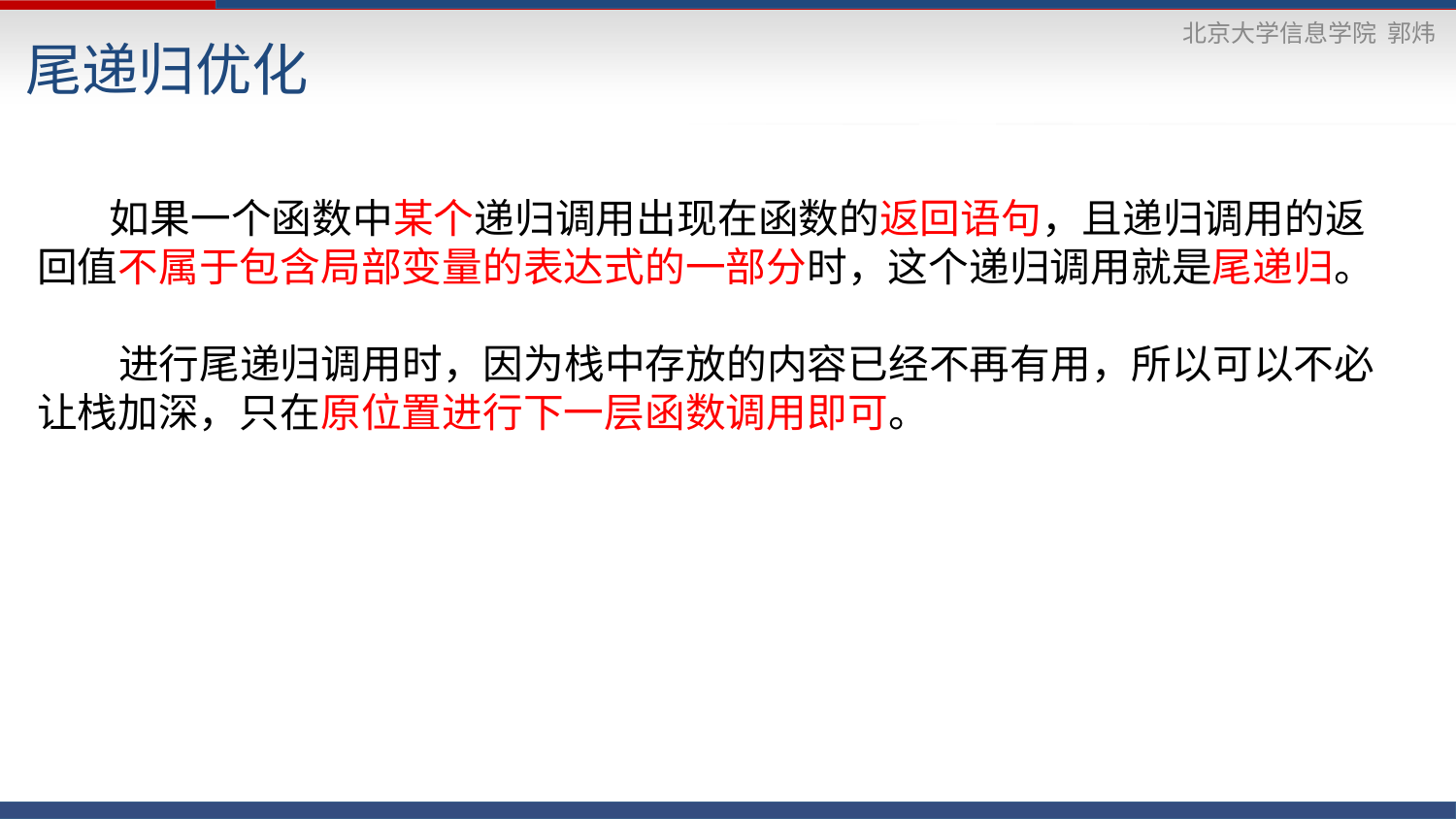

尾递归优化
       如果一个函数中某个递归调用出现在函数的返回语句，且递归调用的返回值不属于包含局部变量的表达式的一部分时，这个递归调用就是尾递归。

        进行尾递归调用时，因为栈中存放的内容已经不再有用，所以可以不必让栈加深，只在原位置进行下一层函数调用即可。

61